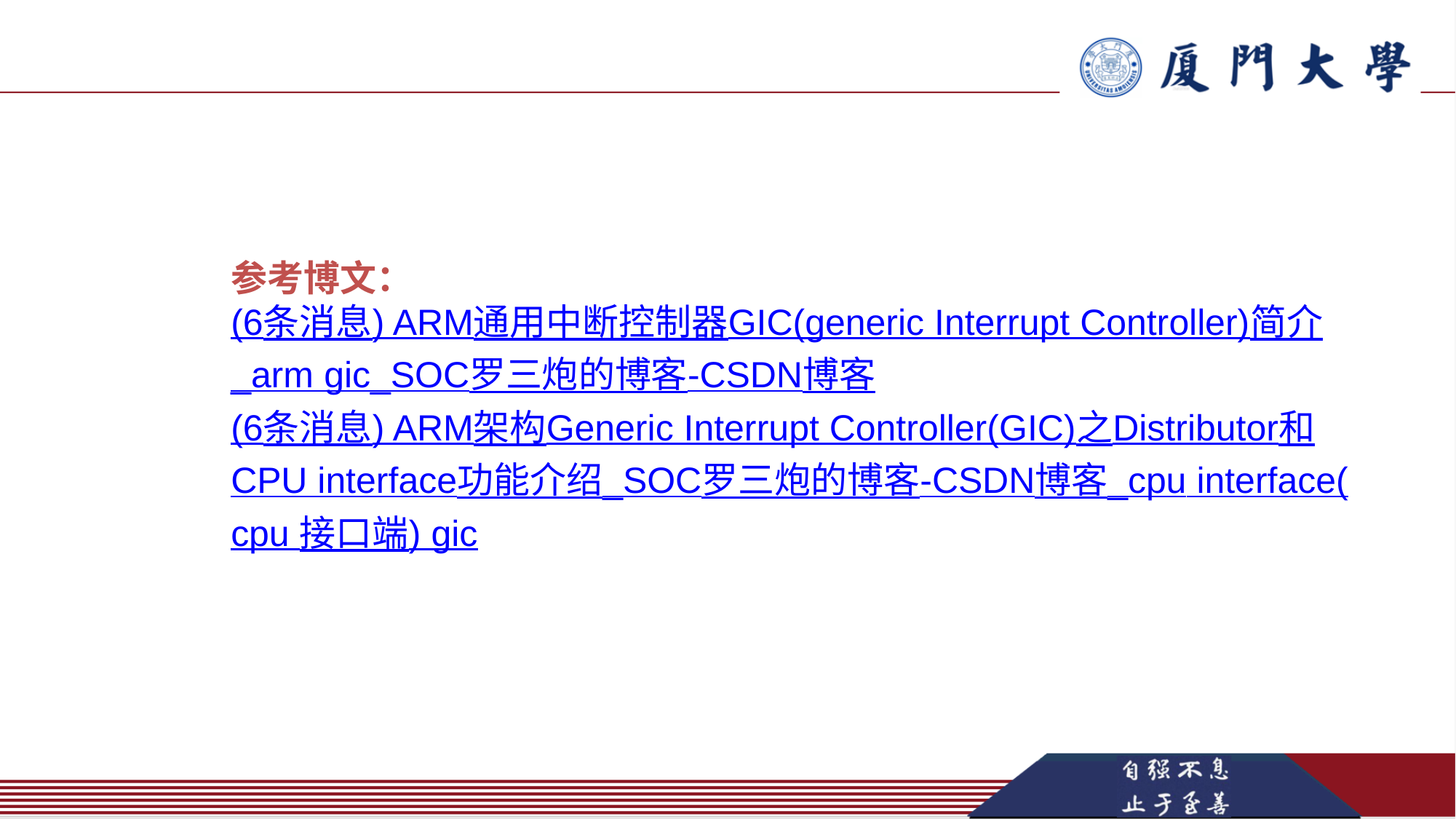

参考博文：
(6条消息) ARM通用中断控制器GIC(generic Interrupt Controller)简介_arm gic_SOC罗三炮的博客-CSDN博客
(6条消息) ARM架构Generic Interrupt Controller(GIC)之Distributor和CPU interface功能介绍_SOC罗三炮的博客-CSDN博客_cpu interface(cpu 接口端) gic